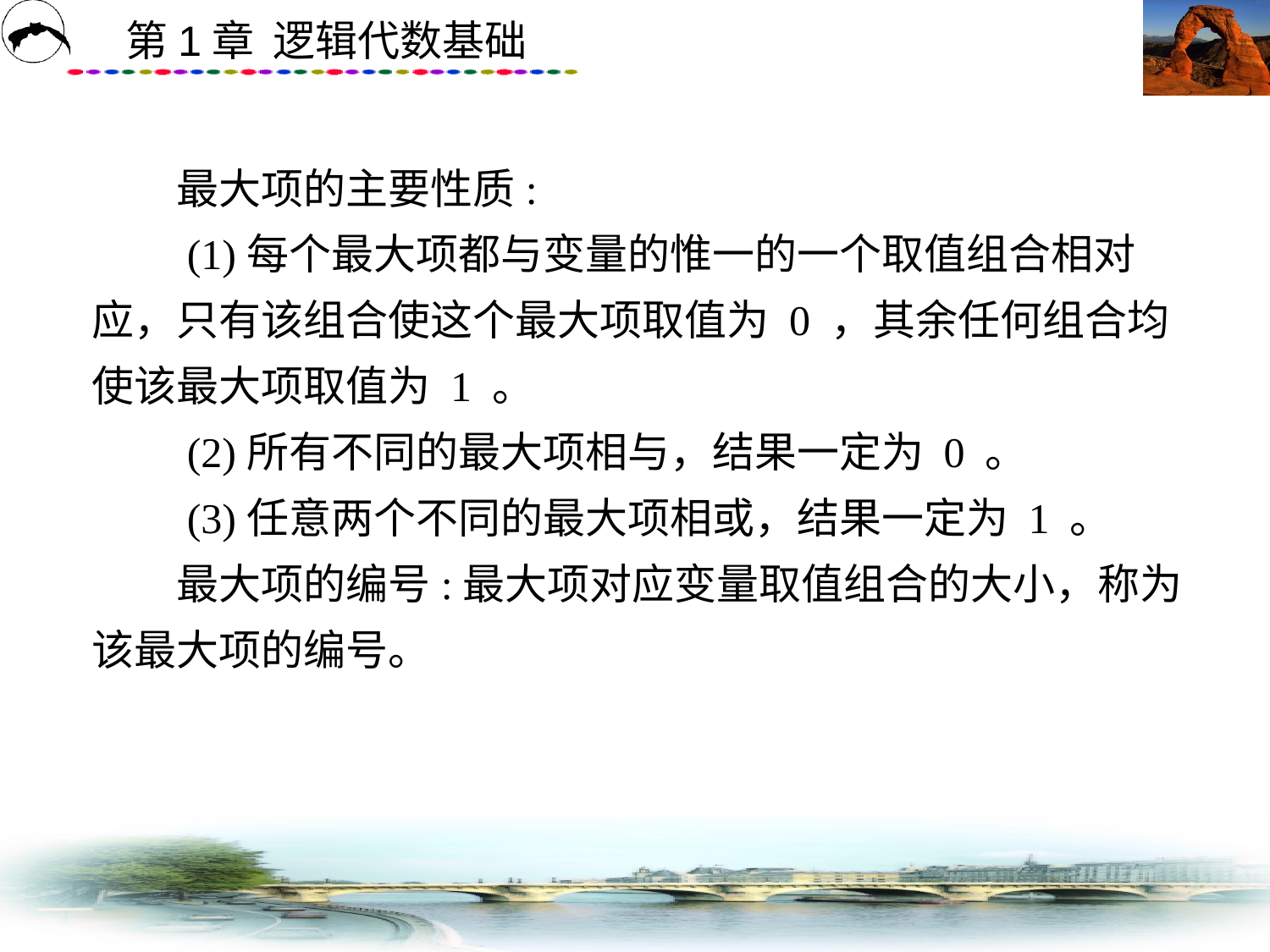

# 最大项的主要性质: 　　(1)每个最大项都与变量的惟一的一个取值组合相对应，只有该组合使这个最大项取值为 0 ，其余任何组合均使该最大项取值为 1 。 　　(2)所有不同的最大项相与，结果一定为 0 。 　　(3)任意两个不同的最大项相或，结果一定为 1 。 　　最大项的编号:最大项对应变量取值组合的大小，称为该最大项的编号。